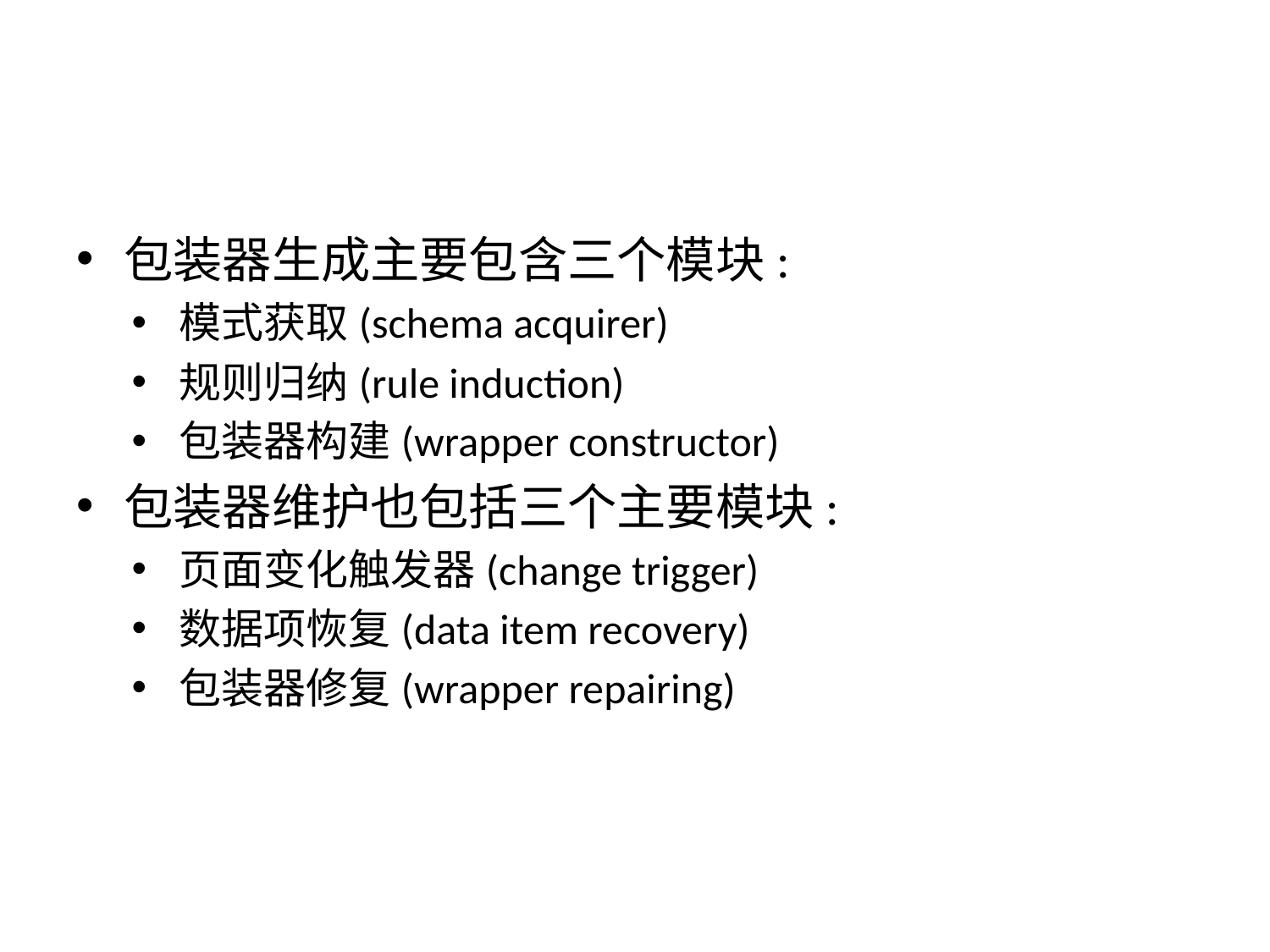

#
包装器生成主要包含三个模块:
模式获取(schema acquirer)
规则归纳(rule induction)
包装器构建(wrapper constructor)
包装器维护也包括三个主要模块:
页面变化触发器(change trigger)
数据项恢复(data item recovery)
包装器修复(wrapper repairing)